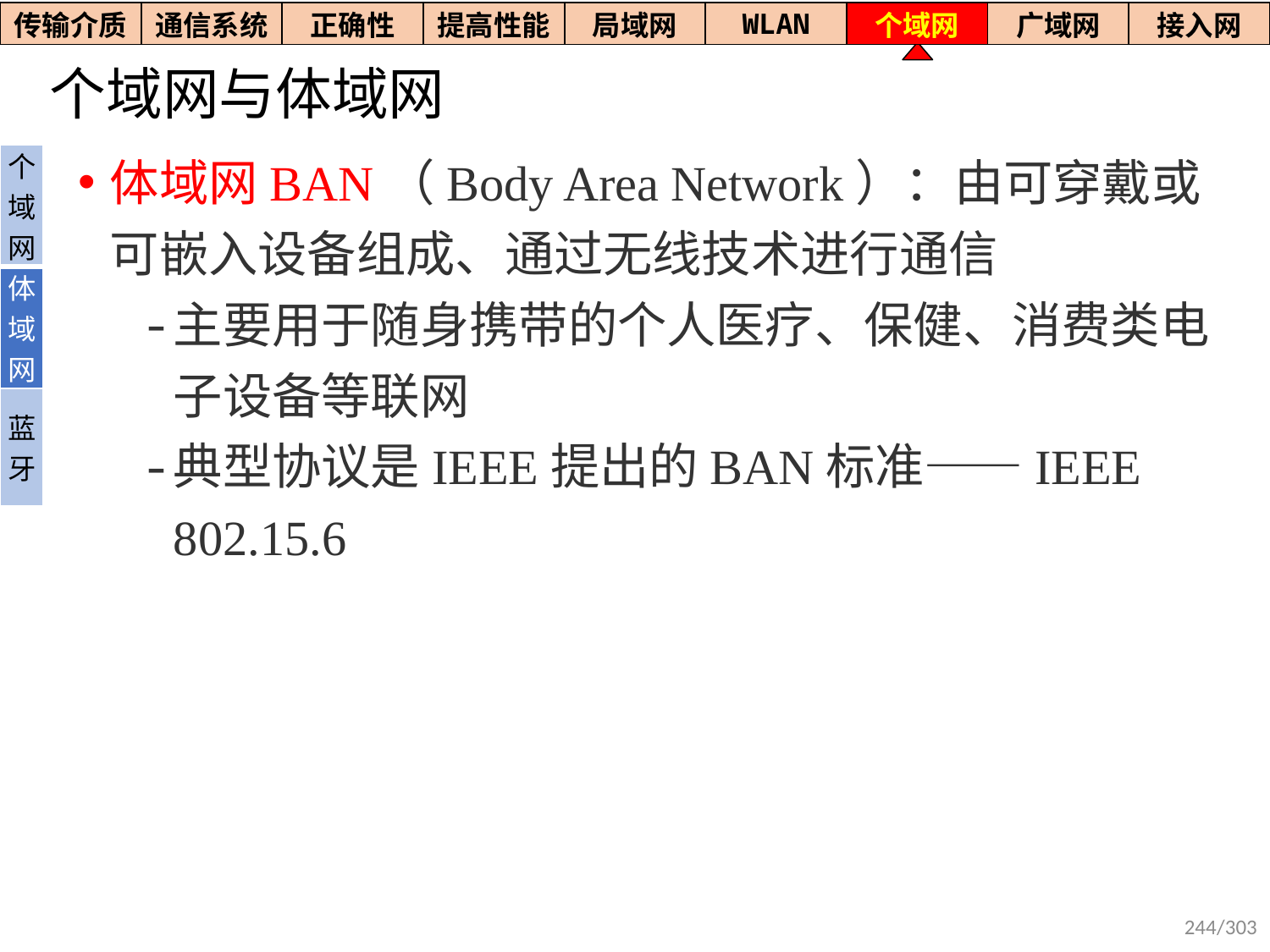

| 传输介质 | 通信系统 | 正确性 | 提高性能 | 局域网 | WLAN | 个域网 | 广域网 | 接入网 |
| --- | --- | --- | --- | --- | --- | --- | --- | --- |

# 个域网与体域网
体域网BAN（Body Area Network）：由可穿戴或可嵌入设备组成、通过无线技术进行通信
主要用于随身携带的个人医疗、保健、消费类电子设备等联网
典型协议是IEEE提出的BAN标准——IEEE 802.15.6

| 个域网 |
| --- |
| 体域网 |
| 蓝牙 |
244/303